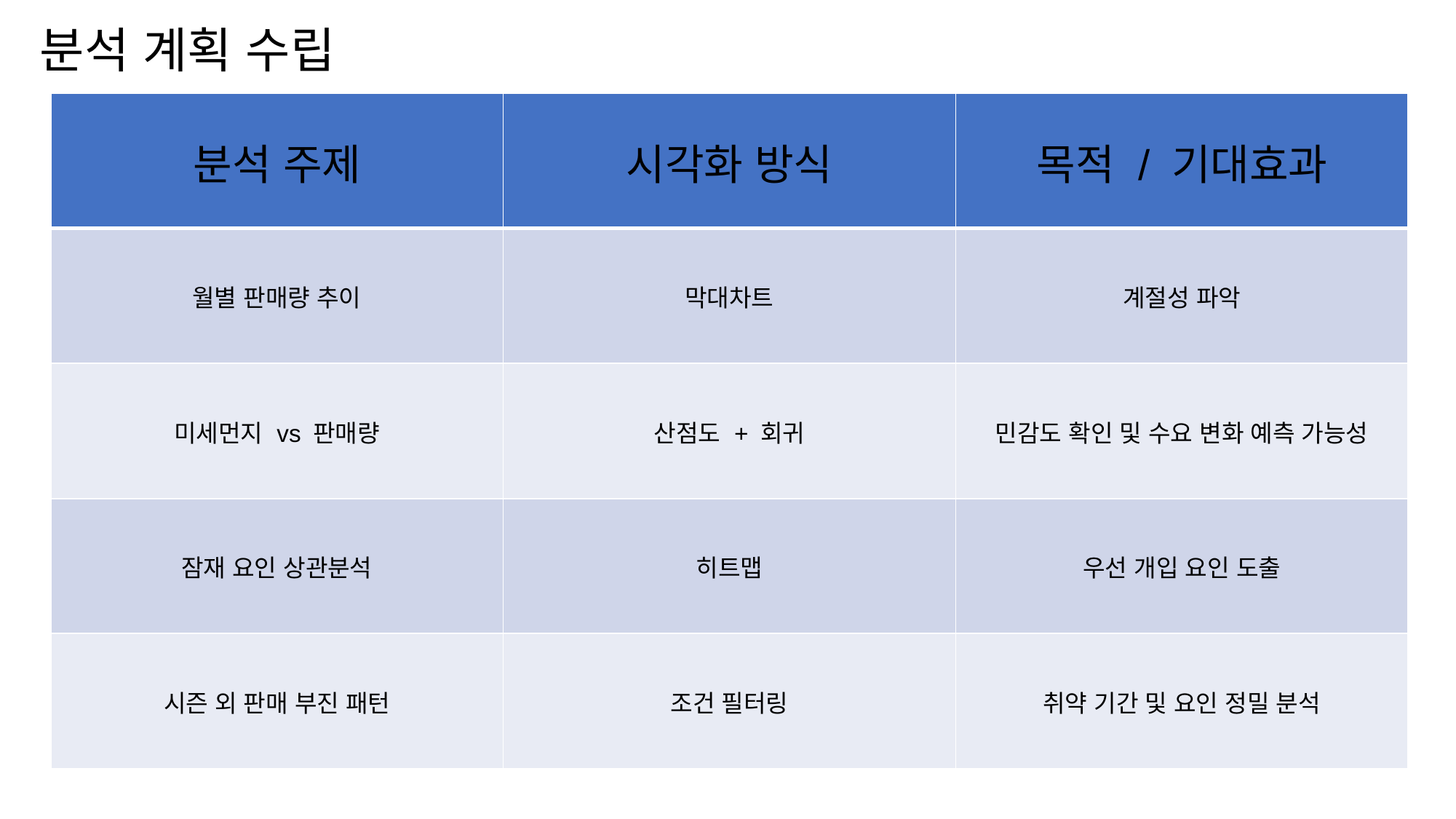

분석 계획 수립
| 분석 주제 | 시각화 방식 | 목적 / 기대효과 |
| --- | --- | --- |
| 월별 판매량 추이 | 막대차트 | 계절성 파악 |
| 미세먼지 vs 판매량 | 산점도 + 회귀 | 민감도 확인 및 수요 변화 예측 가능성 |
| 잠재 요인 상관분석 | 히트맵 | 우선 개입 요인 도출 |
| 시즌 외 판매 부진 패턴 | 조건 필터링 | 취약 기간 및 요인 정밀 분석 |